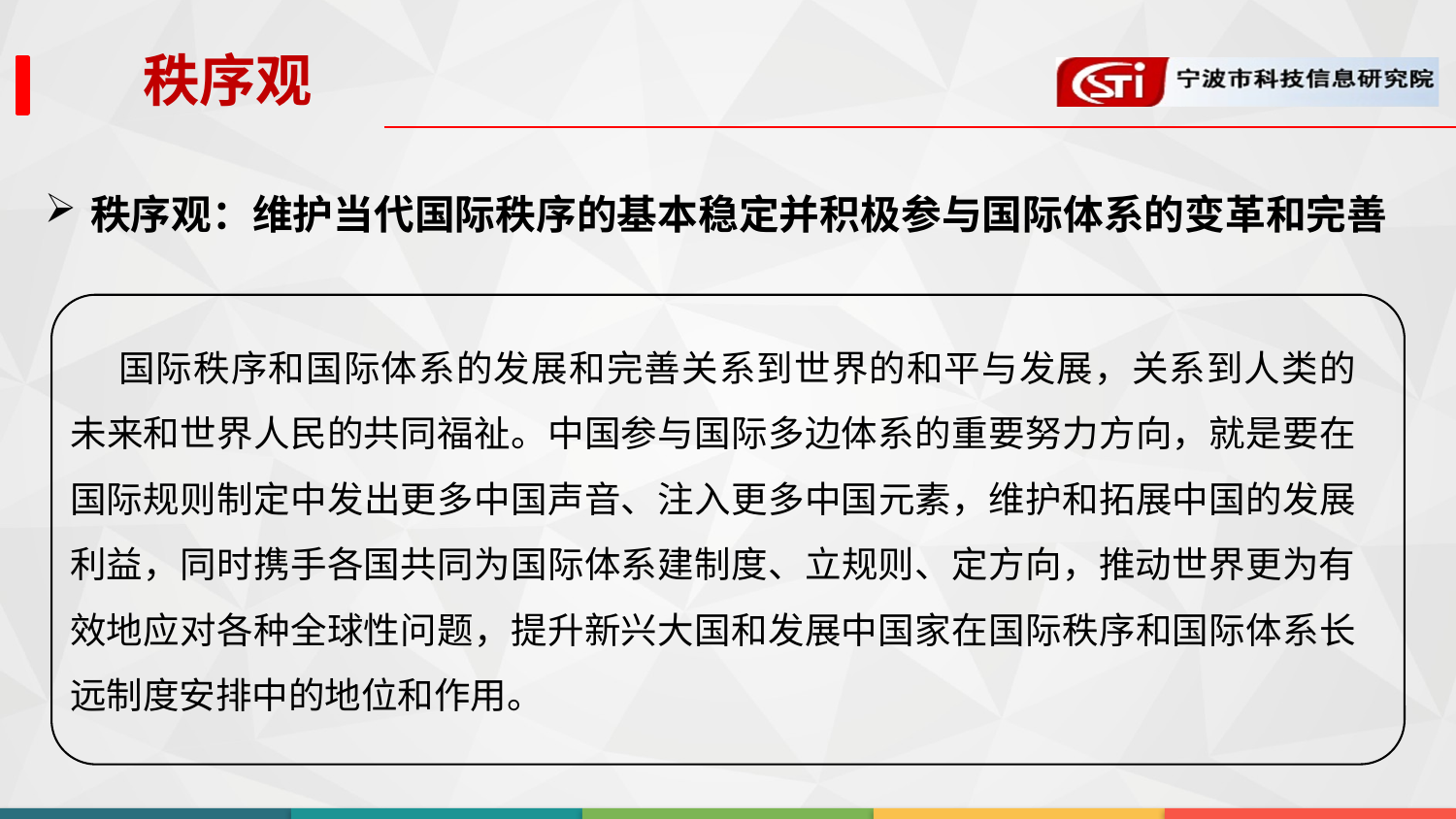

秩序观

秩序观：维护当代国际秩序的基本稳定并积极参与国际体系的变革和完善

国际秩序和国际体系的发展和完善关系到世界的和平与发展，关系到人类的未来和世界人民的共同福祉。中国参与国际多边体系的重要努力方向，就是要在国际规则制定中发出更多中国声音、注入更多中国元素，维护和拓展中国的发展利益，同时携手各国共同为国际体系建制度、立规则、定方向，推动世界更为有效地应对各种全球性问题，提升新兴大国和发展中国家在国际秩序和国际体系长远制度安排中的地位和作用。